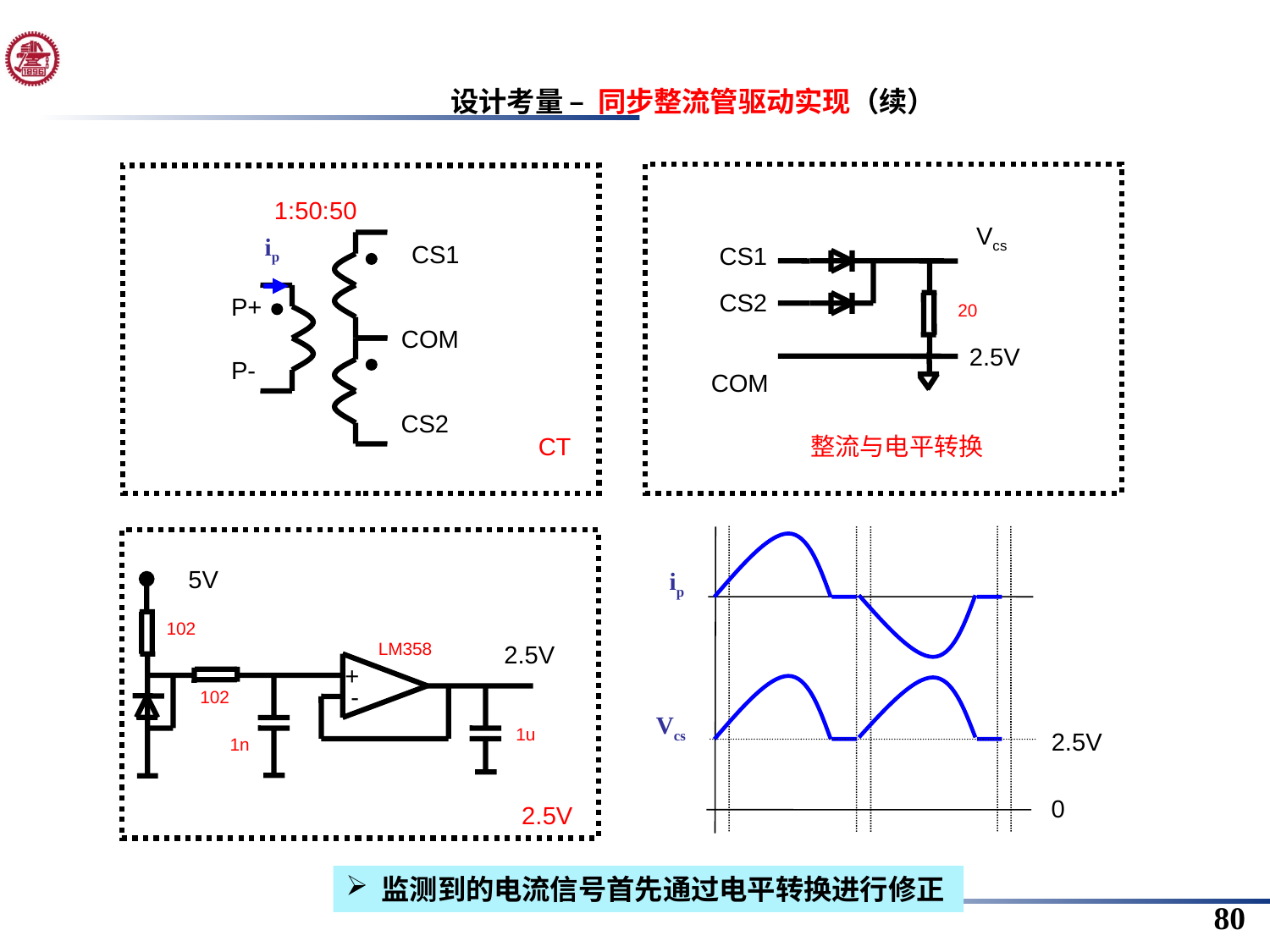

设计考量 –  同步整流管驱动实现（续）

S2

1:50:50
Vcs
ip

CS1
CS1

Im

im
CS2
P+

20

COM

2.5V

P-

ipri
COM

CS2

CT
整流与电平转换

5V
ip

102

LM358
2.5V

+

-

Vcs

2.5V

102

1u

1n

0
2.5V

 监测到的电流信号首先通过电平转换进行修正